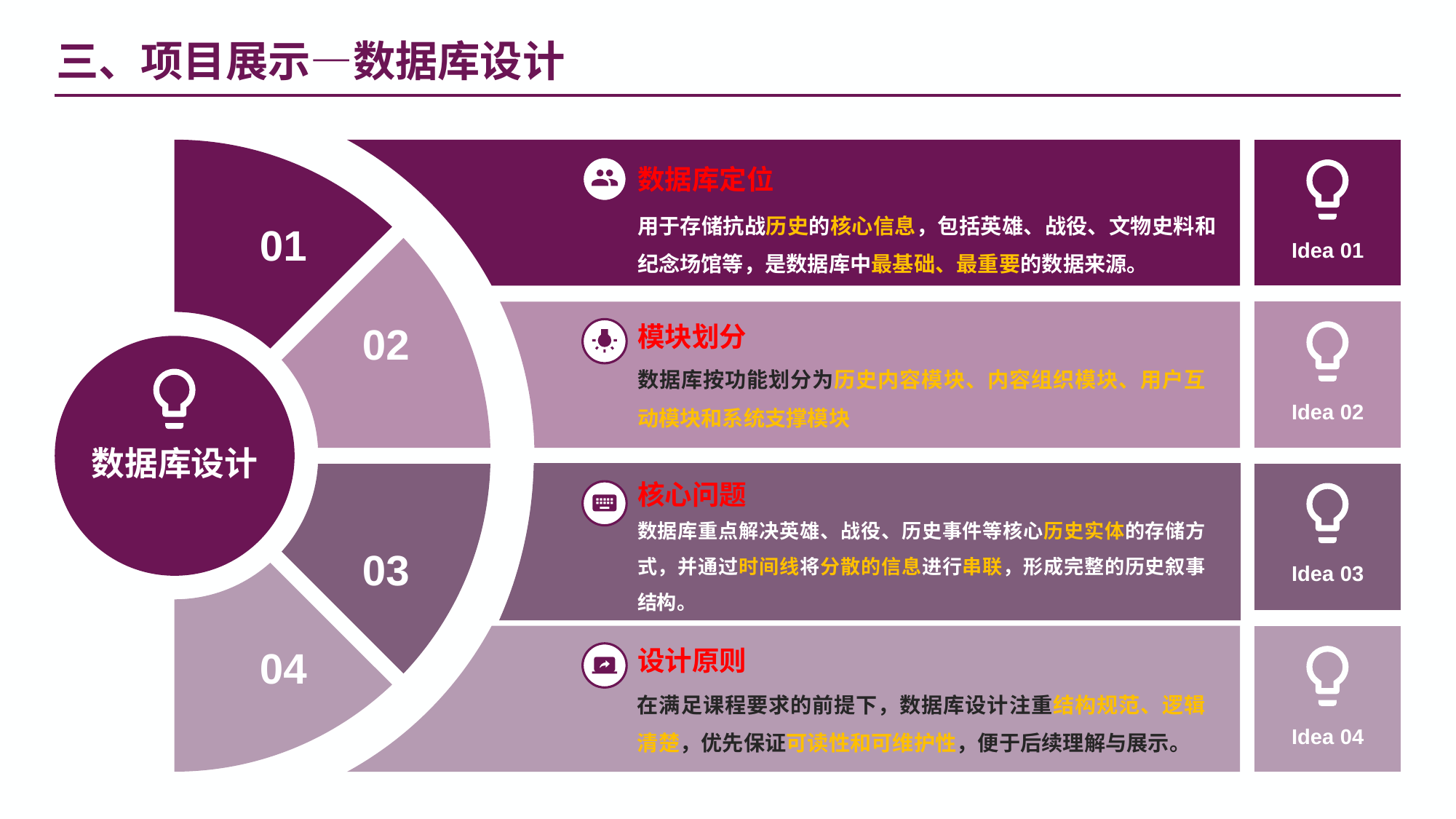

三、项目展示—数据库设计

01

数据库定位

用于存储抗战历史的核心信息，包括英雄、战役、文物史料和纪念场馆等，是数据库中最基础、最重要的数据来源。
Idea 01
02

模块划分

数据库按功能划分为历史内容模块、内容组织模块、用户互动模块和系统支撑模块

Idea 02
数据库设计
03

核心问题

数据库重点解决英雄、战役、历史事件等核心历史实体的存储方式，并通过时间线将分散的信息进行串联，形成完整的历史叙事结构。
Idea 03
04

设计原则

在满足课程要求的前提下，数据库设计注重结构规范、逻辑清楚，优先保证可读性和可维护性，便于后续理解与展示。
Idea 04